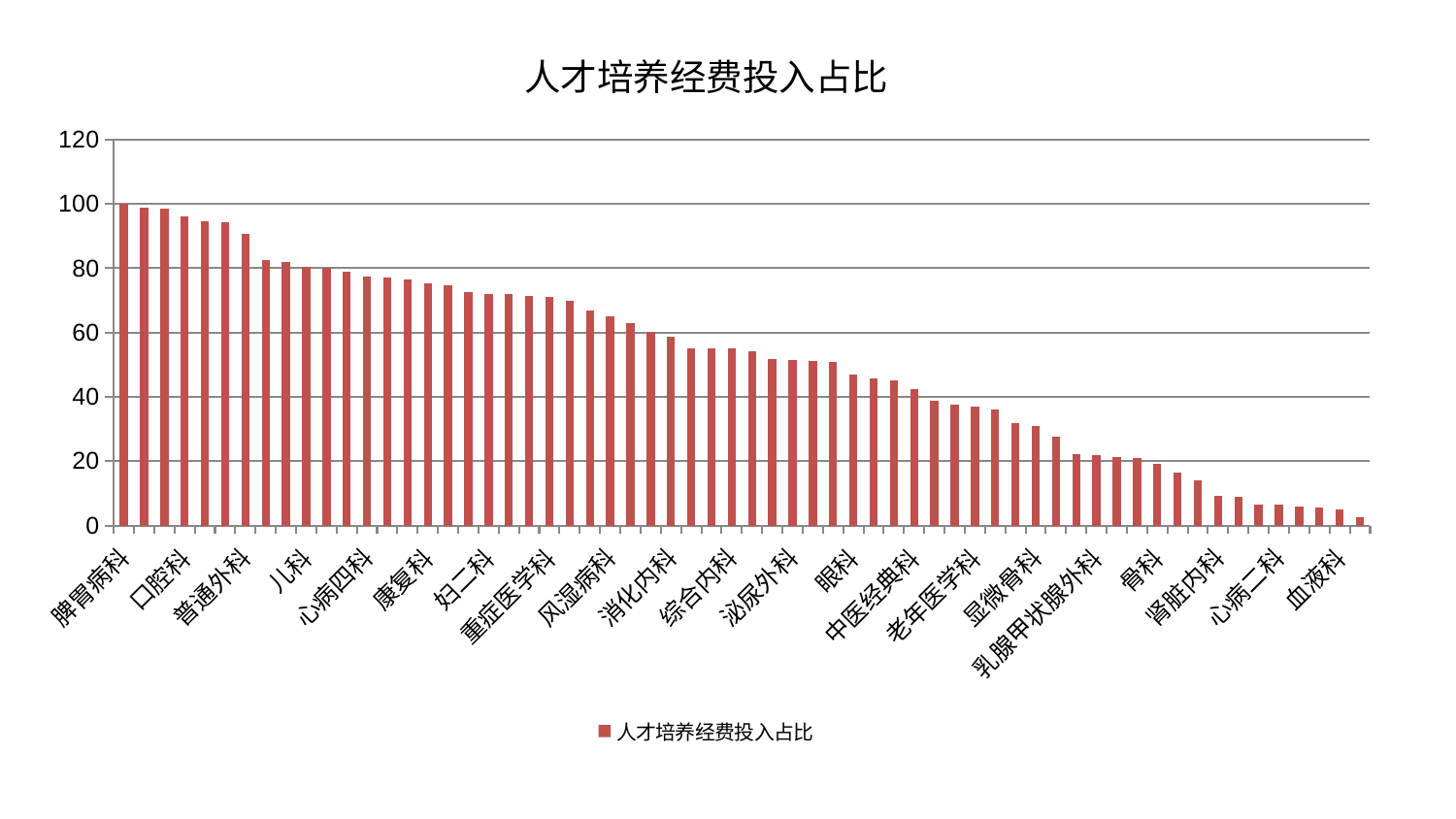

### Chart: 人才培养经费投入占比

| Category | 人才培养经费投入占比 |
|---|---|
| 脾胃病科 | 100.00000000000001 |
| 脾胃科消化科合并 | 98.91187279410029 |
| 肝病科 | 98.48249215716054 |
| 口腔科 | 96.24217749216577 |
| 推拿科 | 94.69463431166417 |
| 东区肾病科 | 94.22297579994282 |
| 普通外科 | 90.80511770576503 |
| 肛肠科 | 82.64923330535768 |
| 呼吸内科 | 82.08082090568901 |
| 儿科 | 80.3799031198074 |
| 美容皮肤科 | 79.9807171173166 |
| 肾病科 | 79.00042718856739 |
| 心病四科 | 77.50211192582184 |
| 脑病二科 | 76.97351205975252 |
| 医院 | 76.60300036368058 |
| 康复科 | 75.19823882296473 |
| 胸外科 | 74.65462540407675 |
| 心病一科 | 72.6424145386381 |
| 妇二科 | 72.02154118196816 |
| 内分泌科 | 71.89255913377511 |
| 微创骨科 | 71.30946311054085 |
| 重症医学科 | 71.13876952322107 |
| 妇科 | 69.96459198957209 |
| 脑病一科 | 66.80930097480659 |
| 风湿病科 | 65.00997217126422 |
| 妇科妇二科合并 | 62.99406277349942 |
| 创伤骨科 | 60.22515849444526 |
| 消化内科 | 58.699060556747604 |
| 运动损伤骨科 | 55.03534765385027 |
| 产科 | 55.02535927880418 |
| 综合内科 | 54.98345523792395 |
| 肝胆外科 | 54.13551429806095 |
| 东区重症医学科 | 51.855543579297596 |
| 泌尿外科 | 51.51736208863992 |
| 周围血管科 | 51.27453278244128 |
| 耳鼻喉科 | 50.88941989398641 |
| 眼科 | 47.091459422732704 |
| 西区重症医学科 | 45.79063132101852 |
| 神经内科 | 45.25100838435071 |
| 中医经典科 | 42.37560949049309 |
| 肿瘤内科 | 38.750064603973556 |
| 心血管内科 | 37.47195330242985 |
| 老年医学科 | 36.83616241667565 |
| 针灸科 | 35.92377646929783 |
| 治未病中心 | 31.737574614417465 |
| 显微骨科 | 31.027731222248008 |
| 脊柱骨科 | 27.55083323446995 |
| 男科 | 22.217549617750596 |
| 乳腺甲状腺外科 | 22.0229606875971 |
| 中医外治中心 | 21.412719692774942 |
| 脑病三科 | 21.057973922692796 |
| 骨科 | 19.06219311771288 |
| 皮肤科 | 16.54987331590553 |
| 小儿推拿科 | 13.912506592273147 |
| 肾脏内科 | 9.353335971309978 |
| 身心医学科 | 9.03530925473039 |
| 心病三科 | 6.596787517360406 |
| 心病二科 | 6.373467866300023 |
| 神经外科 | 5.754941797530108 |
| 关节骨科 | 5.679049086033081 |
| 血液科 | 4.945229706914768 |
| 小儿骨科 | 2.585738961371637 |
224